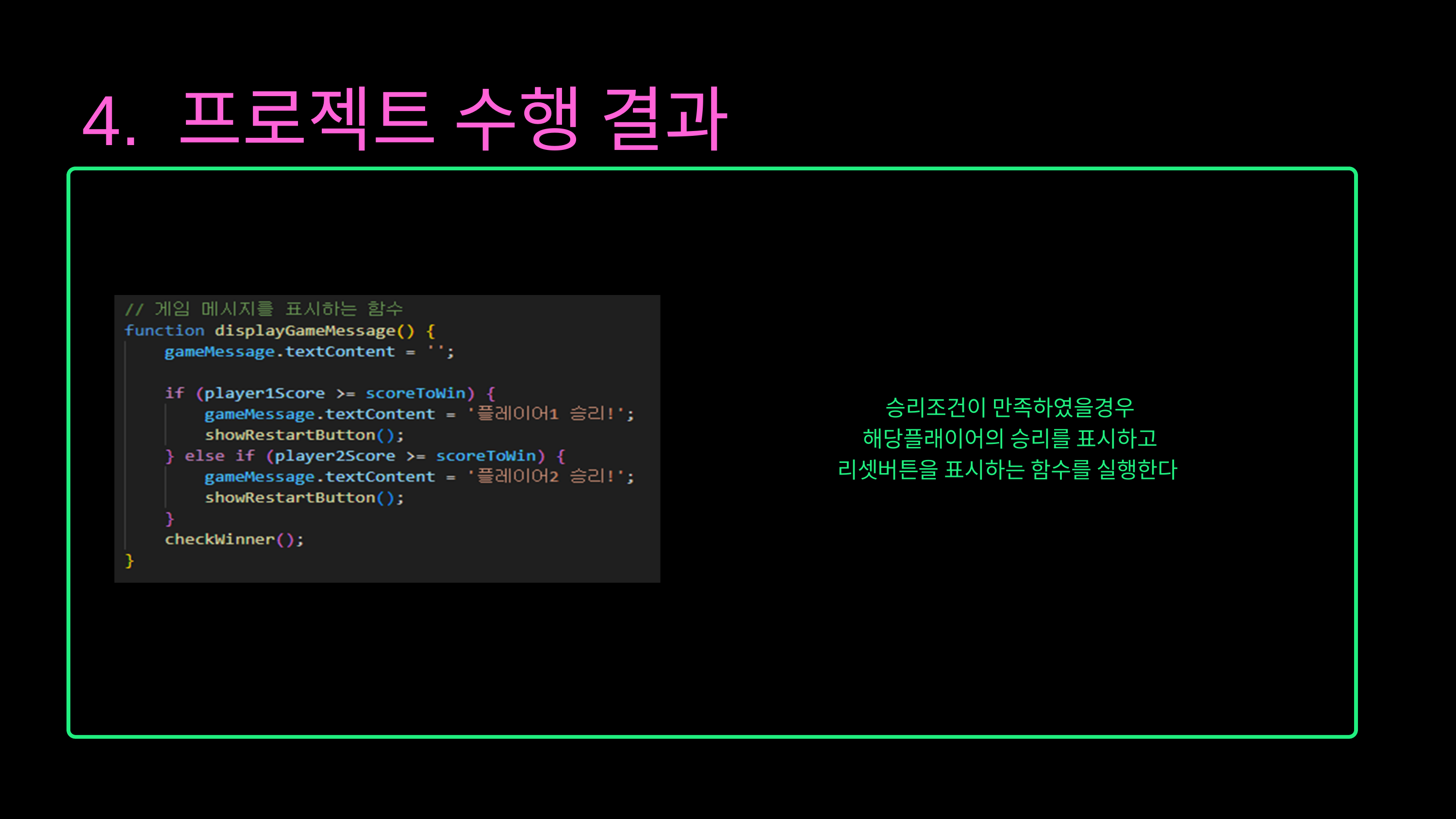

4. 프로젝트 수행 결과

승리조건이 만족하였을경우
해당플래이어의 승리를 표시하고
리셋버튼을 표시하는 함수를 실행한다